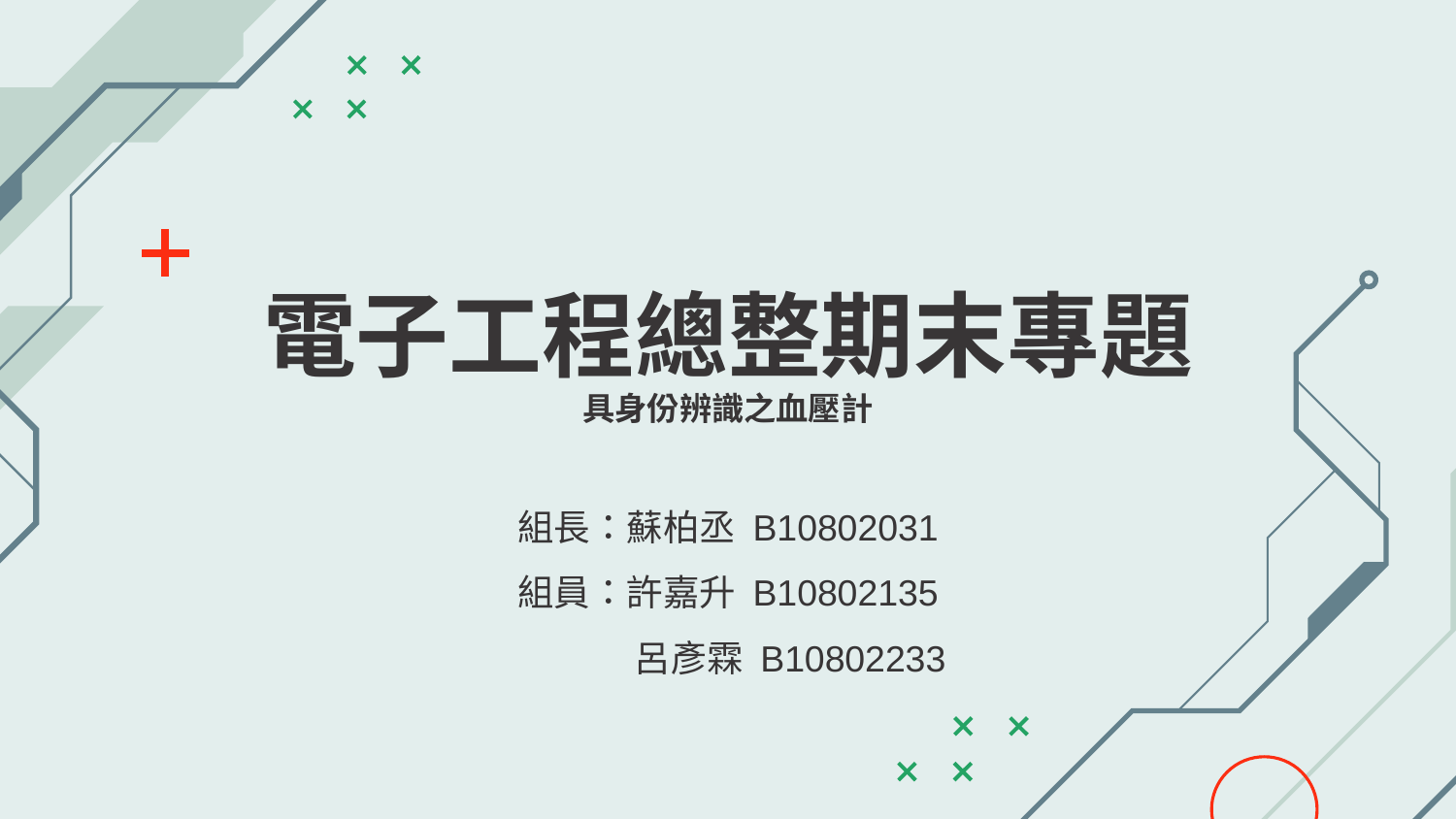

# 電子工程總整期末專題 具身份辨識之血壓計

組長：蘇柏丞 B10802031
組員：許嘉升 B10802135
              呂彥霖 B10802233